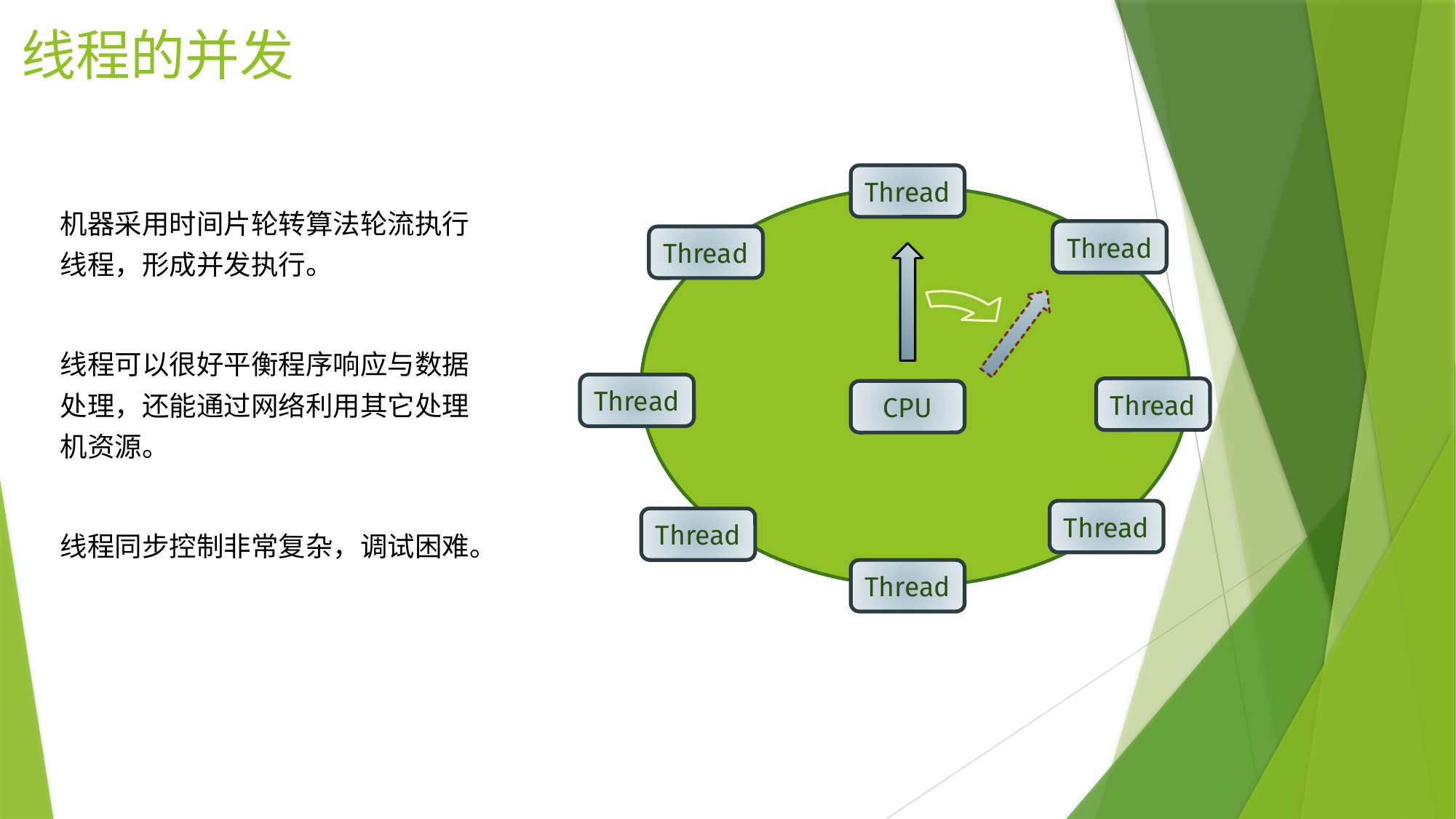

# 线程的并发
Thread

机器采用时间片轮转算法轮流执行线程，形成并发执行。

线程可以很好平衡程序响应与数据处理，还能通过网络利用其它处理机资源。

线程同步控制非常复杂，调试困难。
Thread
Thread

Thread
Thread
CPU
Thread
Thread
Thread